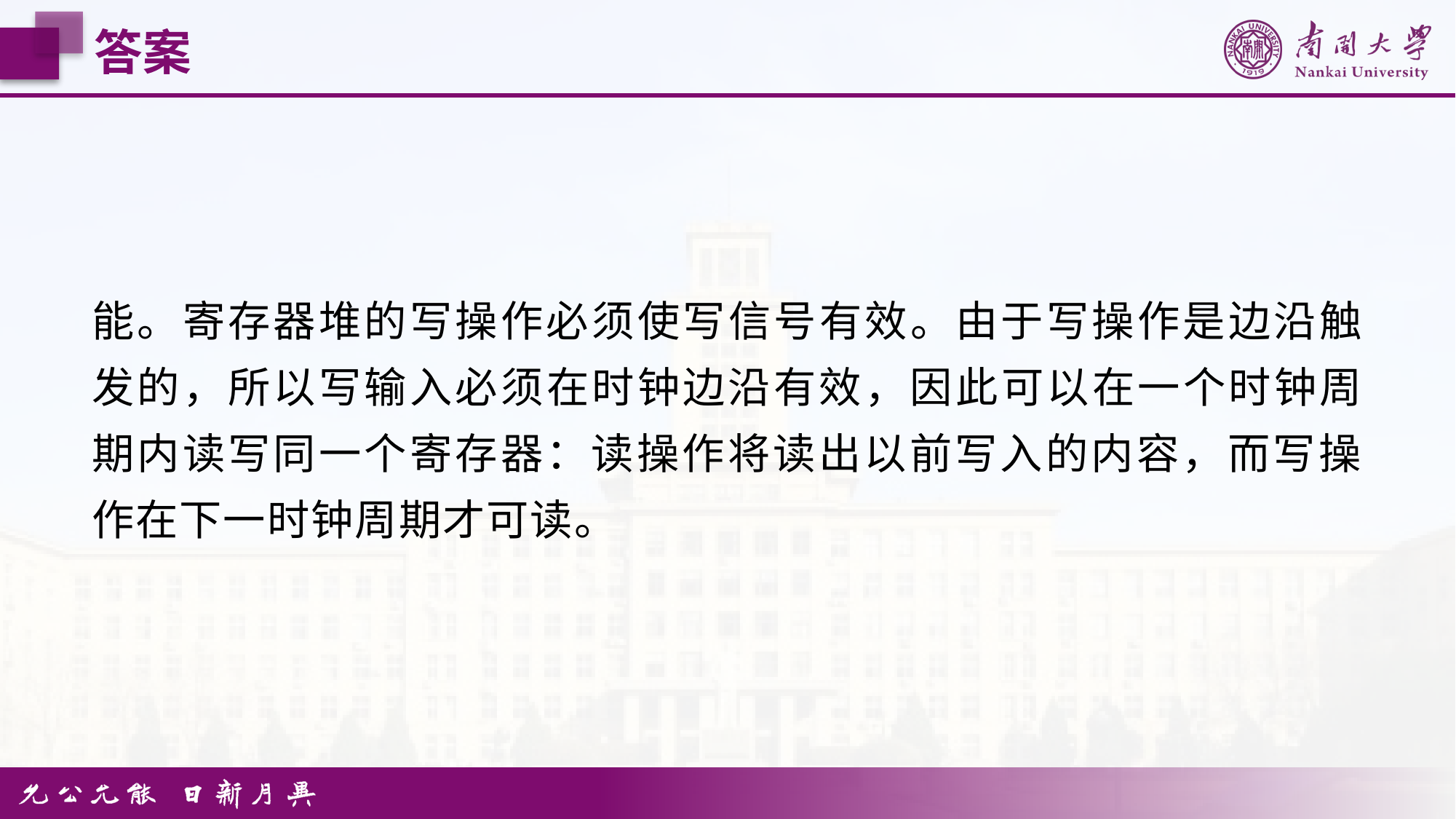

答案
能。寄存器堆的写操作必须使写信号有效。由于写操作是边沿触发的，所以写输入必须在时钟边沿有效，因此可以在一个时钟周期内读写同一个寄存器：读操作将读出以前写入的内容，而写操作在下一时钟周期才可读。